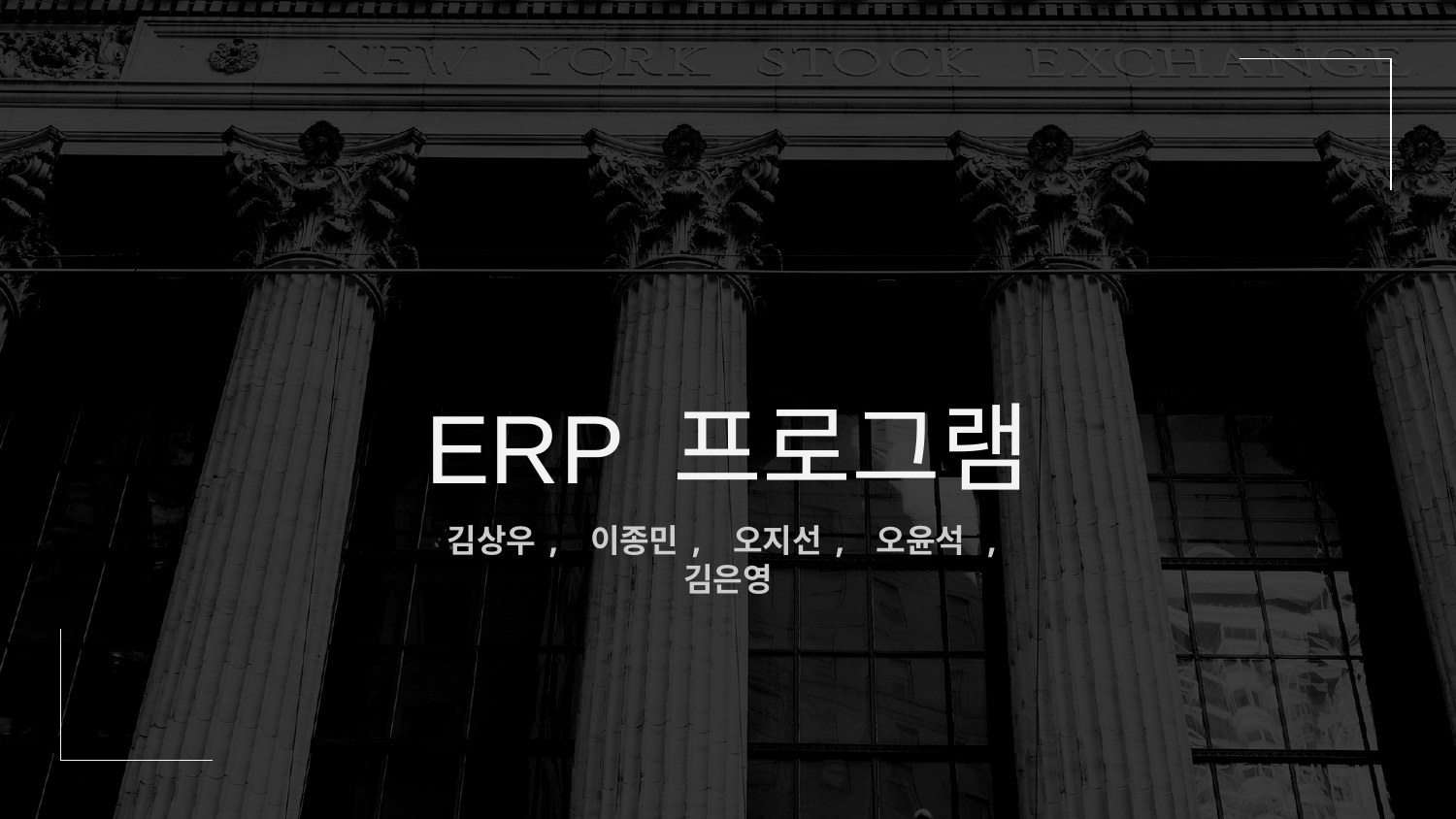

# ERP 프로그램
김상우, 이종민, 오지선, 오윤석 ,김은영